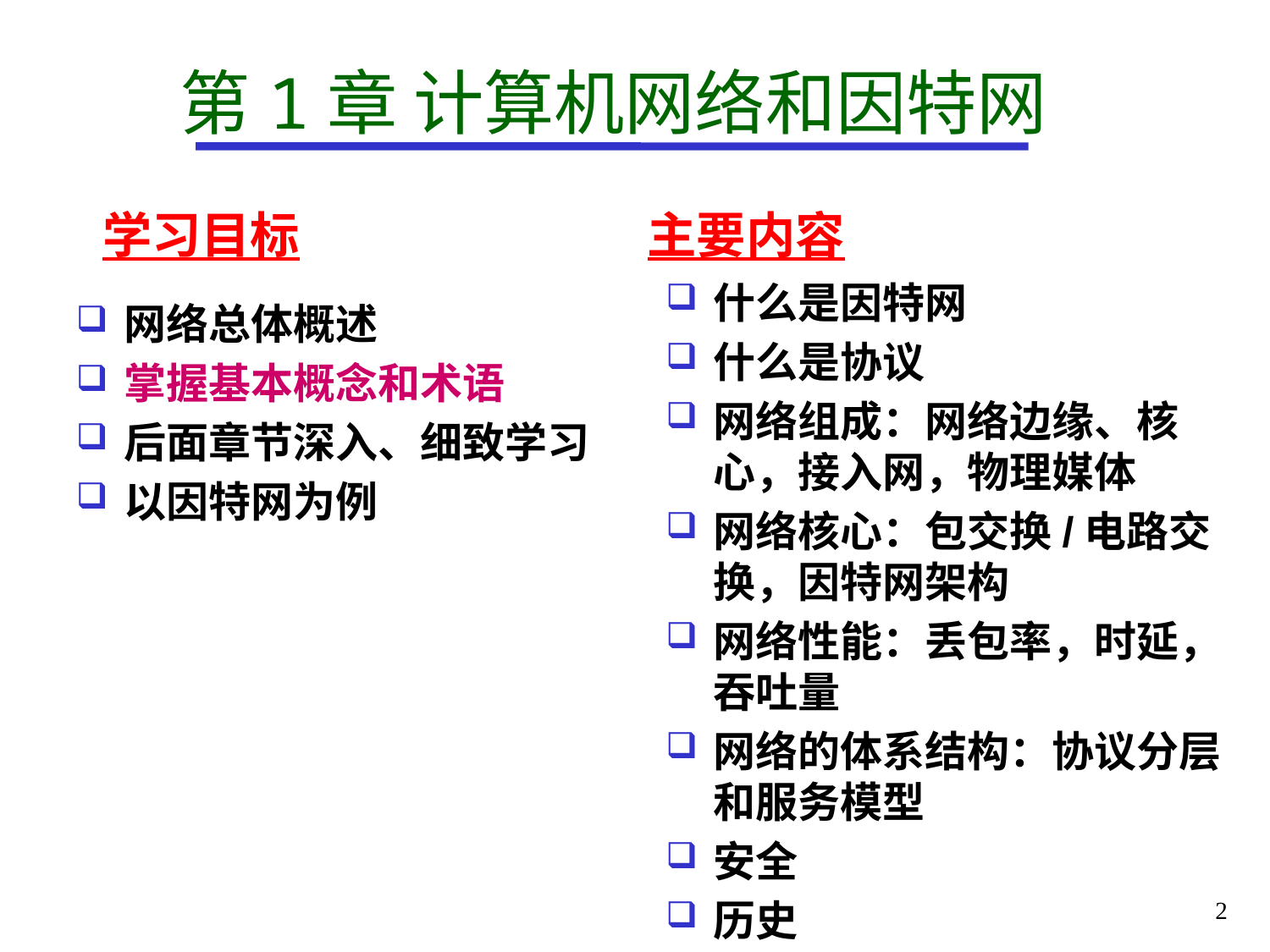

# 第1章 计算机网络和因特网
学习目标                               主要内容
什么是因特网
什么是协议
网络组成：网络边缘、核心，接入网，物理媒体
网络核心：包交换/电路交换，因特网架构
网络性能：丢包率，时延，吞吐量
网络的体系结构：协议分层和服务模型
安全
历史
网络总体概述
掌握基本概念和术语
后面章节深入、细致学习
以因特网为例
2